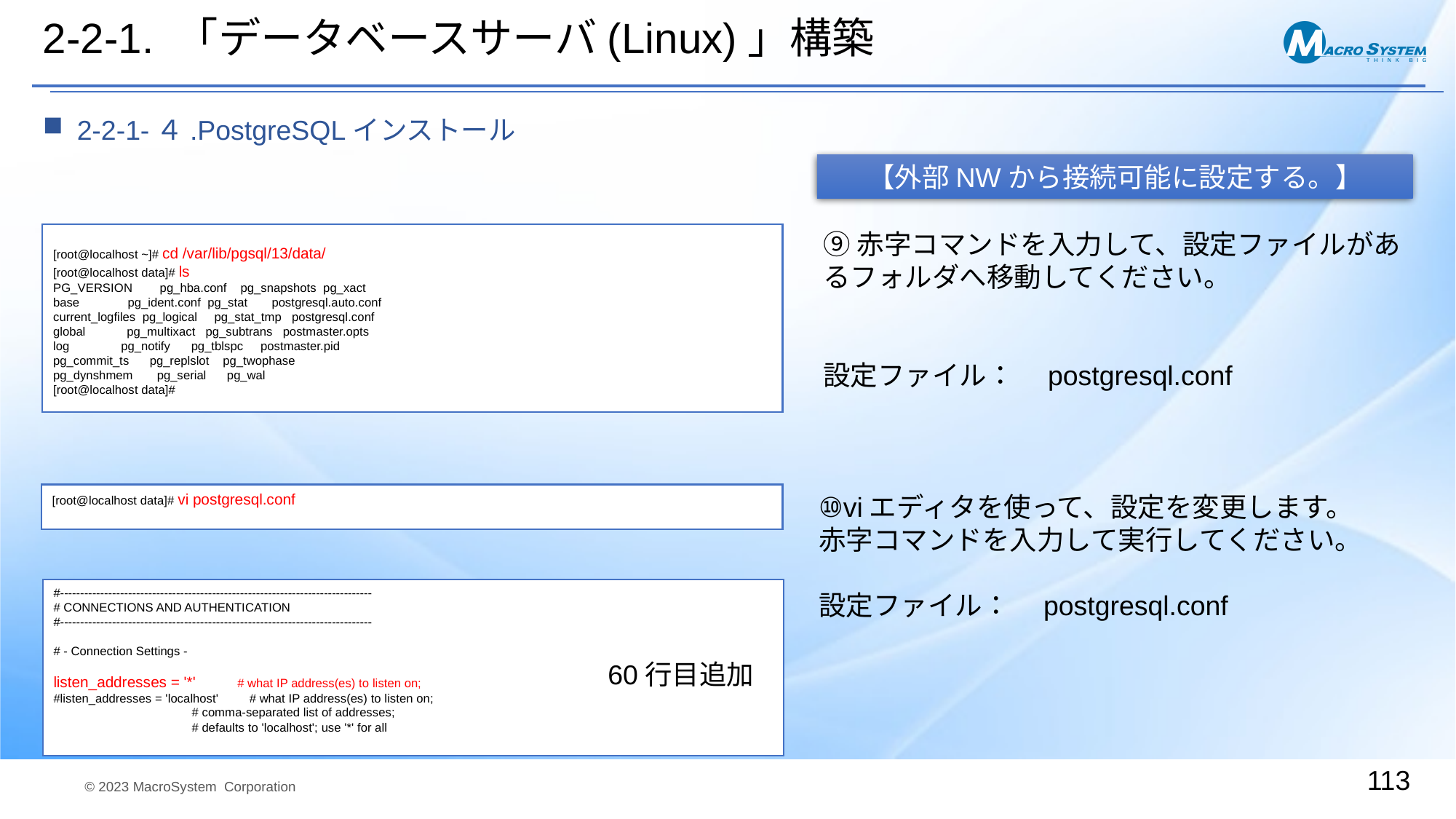

# 2-2-1. 「データベースサーバ(Linux)」構築
2-2-1-４.PostgreSQLインストール
【外部NWから接続可能に設定する。】
⑨赤字コマンドを入力して、設定ファイルがあるフォルダへ移動してください。

設定ファイル：　postgresql.conf

[root@localhost ~]# cd /var/lib/pgsql/13/data/
[root@localhost data]# ls
PG_VERSION        pg_hba.conf    pg_snapshots  pg_xact
base              pg_ident.conf  pg_stat       postgresql.auto.conf
current_logfiles  pg_logical     pg_stat_tmp   postgresql.conf
global            pg_multixact   pg_subtrans   postmaster.opts
log               pg_notify      pg_tblspc     postmaster.pid
pg_commit_ts      pg_replslot    pg_twophase
pg_dynshmem       pg_serial      pg_wal
[root@localhost data]#

[root@localhost data]# vi postgresql.conf

⑩viエディタを使って、設定を変更します。
赤字コマンドを入力して実行してください。

設定ファイル：　postgresql.conf
#------------------------------------------------------------------------------
# CONNECTIONS AND AUTHENTICATION
#------------------------------------------------------------------------------

# - Connection Settings -

listen_addresses = '*'          # what IP address(es) to listen on;
#listen_addresses = 'localhost'         # what IP address(es) to listen on;
                                        # comma-separated list of addresses;
                                        # defaults to 'localhost'; use '*' for all

60行目追加